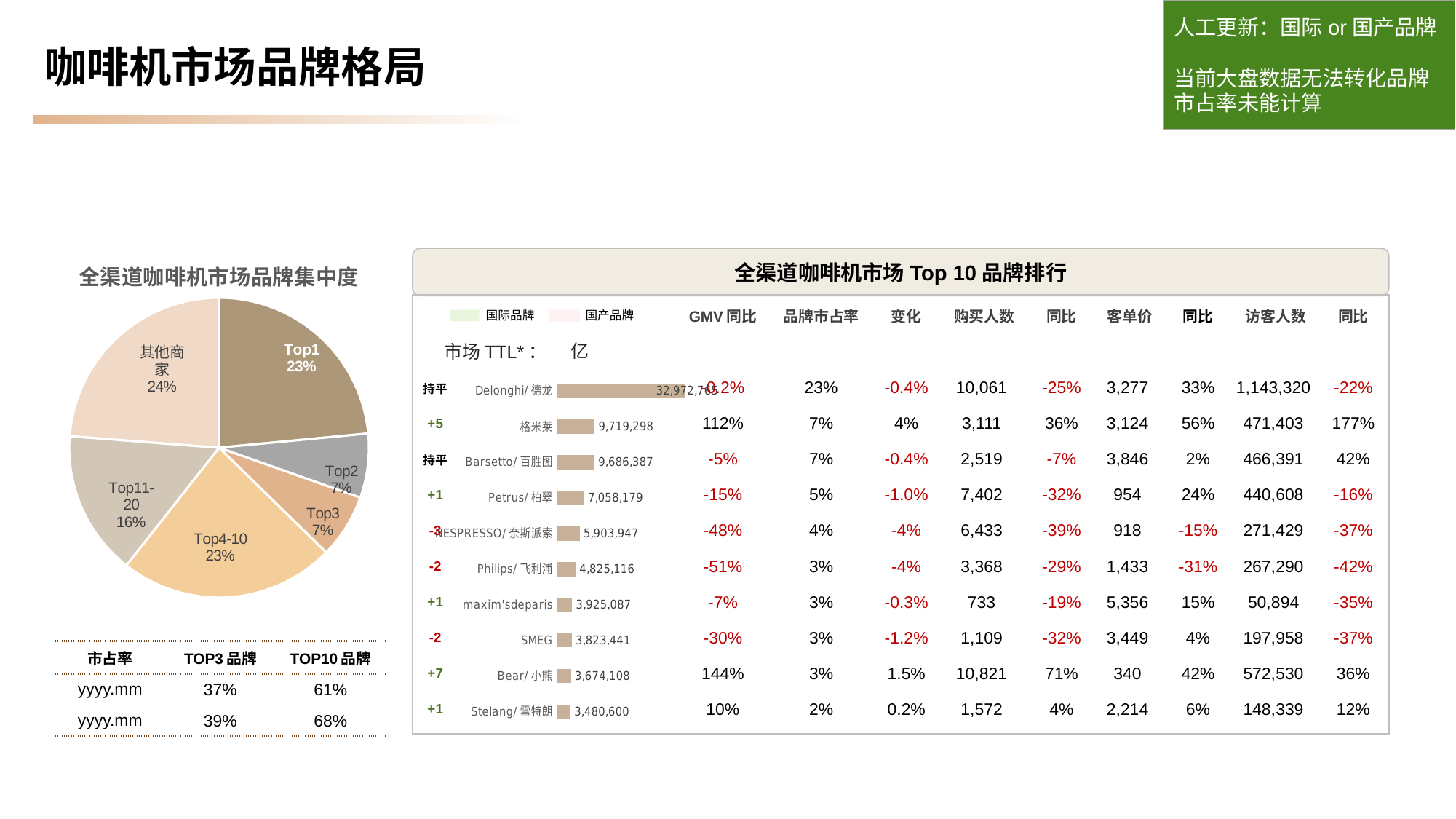

人工更新：国际or国产品牌

当前大盘数据无法转化品牌市占率未能计算
# 咖啡机市场品牌格局

### Chart: 全渠道咖啡机市场品牌集中度

| Category | GMV |
|---|---|
| Top1 | 0.23495500208748243 |
| Top2 | 0.06925708783836794 |
| Top3 | 0.06902257295695896 |
| Top4-10 | 0.23294350130269023 |
| Top11-20 | 0.1560900224752632 |
| 其他商家 | 0.23773181333923724 |
全渠道咖啡机市场Top 10品牌排行

| GMV同比 | 品牌市占率 | 变化 | 购买人数 | 同比 | 客单价 | 同比 | 访客人数 | 同比 |
| --- | --- | --- | --- | --- | --- | --- | --- | --- |
|  |  |  |  |  |  |  |  |  |
| -0.2% | 23% | -0.4% | 10,061 | -25% | 3,277 | 33% | 1,143,320 | -22% |
| 112% | 7% | 4% | 3,111 | 36% | 3,124 | 56% | 471,403 | 177% |
| -5% | 7% | -0.4% | 2,519 | -7% | 3,846 | 2% | 466,391 | 42% |
| -15% | 5% | -1.0% | 7,402 | -32% | 954 | 24% | 440,608 | -16% |
| -48% | 4% | -4% | 6,433 | -39% | 918 | -15% | 271,429 | -37% |
| -51% | 3% | -4% | 3,368 | -29% | 1,433 | -31% | 267,290 | -42% |
| -7% | 3% | -0.3% | 733 | -19% | 5,356 | 15% | 50,894 | -35% |
| -30% | 3% | -1.2% | 1,109 | -32% | 3,449 | 4% | 197,958 | -37% |
| 144% | 3% | 1.5% | 10,821 | 71% | 340 | 42% | 572,530 | 36% |
| 10% | 2% | 0.2% | 1,572 | 4% | 2,214 | 6% | 148,339 | 12% |
国际品牌
国产品牌

亿
市场TTL*：

### Chart

| Category | 销售额 |
|---|---|
| Delonghi/德龙 | 32972765.0 |
| 格米莱 | 9719298.0 |
| Barsetto/百胜图 | 9686387.0 |
| Petrus/柏翠 | 7058179.0 |
| NESPRESSO/奈斯派索 | 5903947.0 |
| Philips/飞利浦 | 4825116.0 |
| maxim'sdeparis | 3925087.0 |
| SMEG | 3823441.0 |
| Bear/小熊 | 3674108.0 |
| Stelang/雪特朗 | 3480600.0 |
| 持平 |
| --- |
| +5 |
| 持平 |
| +1 |
| -3 |
| -2 |
| +1 |
| -2 |
| +7 |
| +1 |
| 市占率 | TOP3品牌 | TOP10品牌 |
| --- | --- | --- |
| yyyy.mm | 37% | 61% |
| yyyy.mm | 39% | 68% |